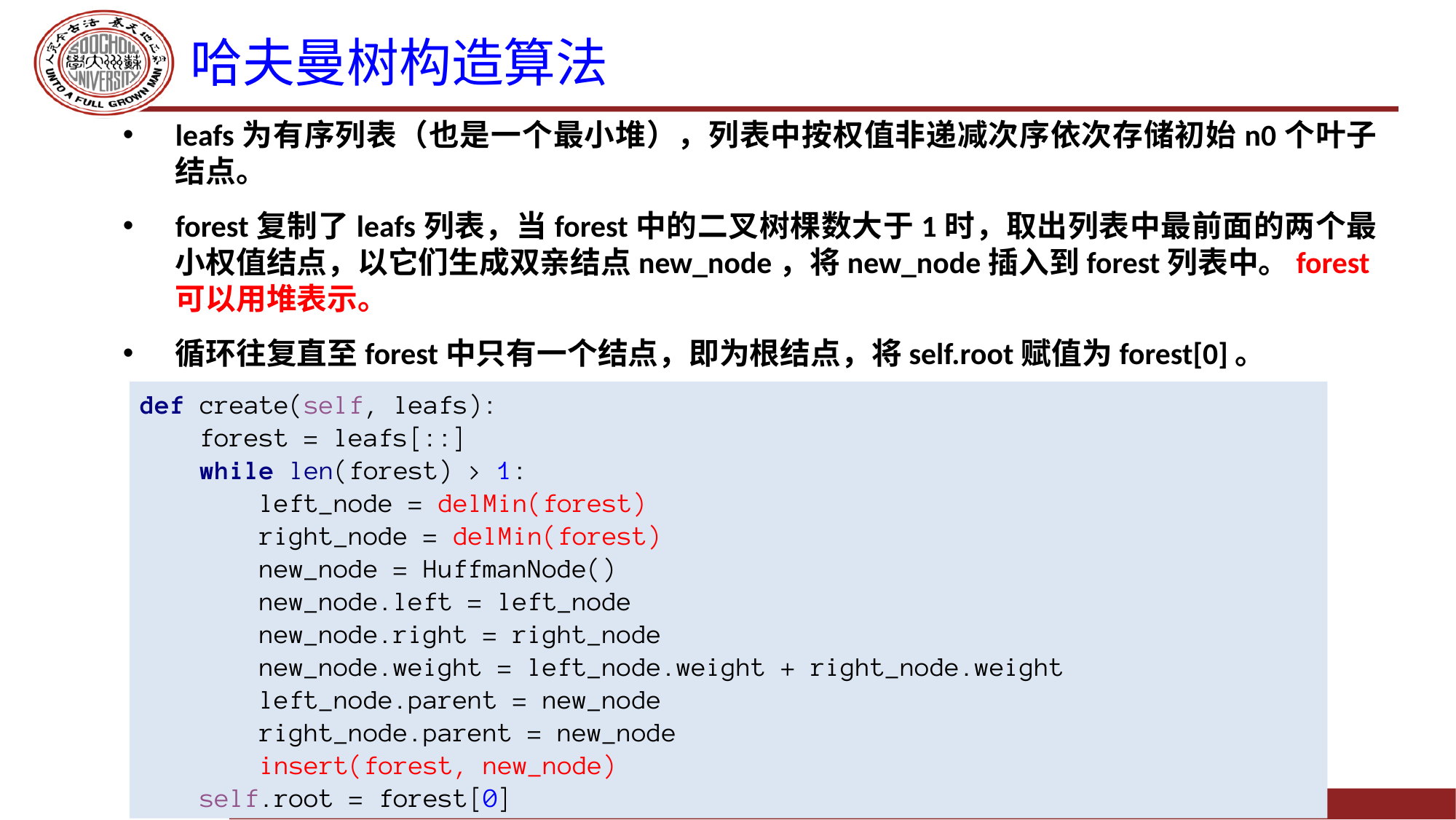

# 哈夫曼树构造算法
leafs为有序列表（也是一个最小堆），列表中按权值非递减次序依次存储初始n0个叶子结点。
forest复制了leafs列表，当forest中的二叉树棵数大于1时，取出列表中最前面的两个最小权值结点，以它们生成双亲结点new_node，将new_node插入到forest列表中。forest可以用堆表示。
循环往复直至forest中只有一个结点，即为根结点，将self.root赋值为forest[0]。
def create(self, leafs):
    forest = leafs[::]
    while len(forest) > 1:
        left_node = delMin(forest)
        right_node = delMin(forest)
        new_node = HuffmanNode()
        new_node.left = left_node
        new_node.right = right_node
        new_node.weight = left_node.weight + right_node.weight
        left_node.parent = new_node
        right_node.parent = new_node
        insert(forest, new_node)
    self.root = forest[0]